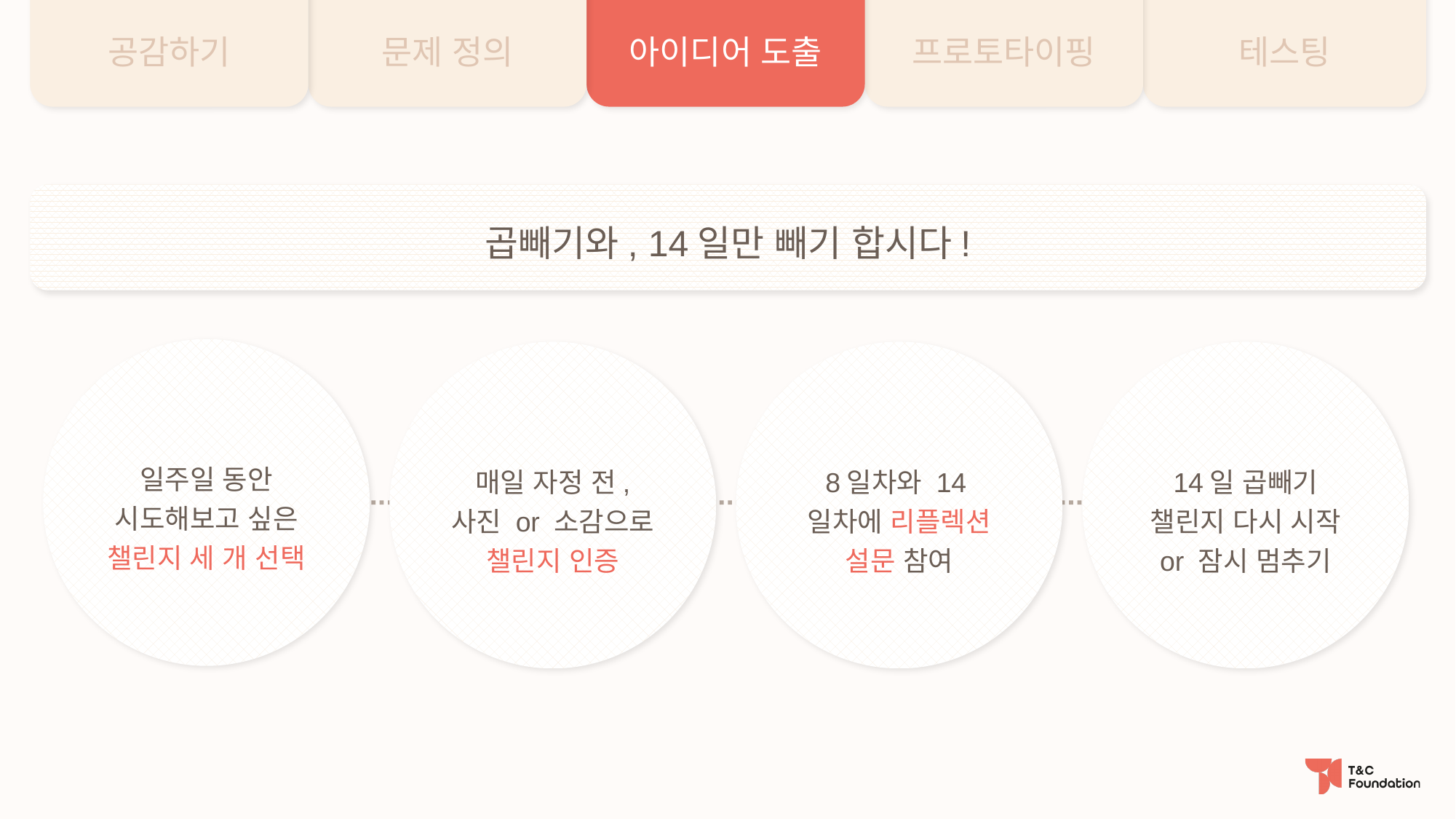

공감하기
문제 정의
아이디어 도출
프로토타이핑
테스팅
곱빼기와, 14일만 빼기 합시다!
일주일 동안
시도해보고 싶은
챌린지 세 개 선택
매일 자정 전,
사진 or 소감으로 챌린지 인증
8일차와 14일차에 리플렉션 설문 참여
14일 곱빼기 챌린지 다시 시작 or 잠시 멈추기